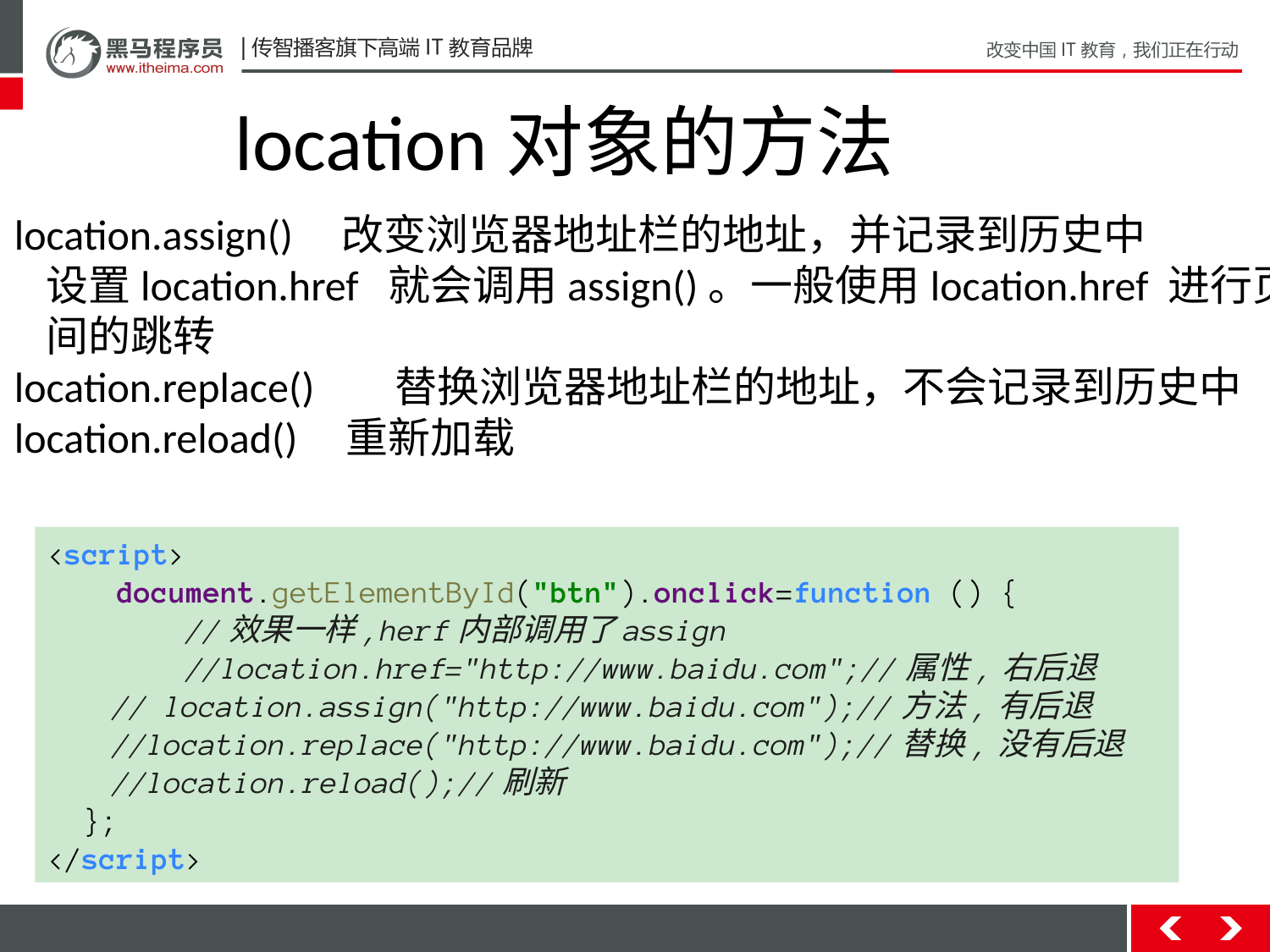

location对象的方法
location.assign()    改变浏览器地址栏的地址，并记录到历史中
设置location.href  就会调用assign()。一般使用location.href 进行页面之间的跳转
location.replace()	替换浏览器地址栏的地址，不会记录到历史中
location.reload()    重新加载
<script>
    document.getElementById("btn").onclick=function () {
        //效果一样,herf内部调用了assign
        //location.href="http://www.baidu.com";//属性,右后退
        // location.assign("http://www.baidu.com");//方法,有后退
        //location.replace("http://www.baidu.com");//替换,没有后退
        //location.reload();//刷新
    };
</script>